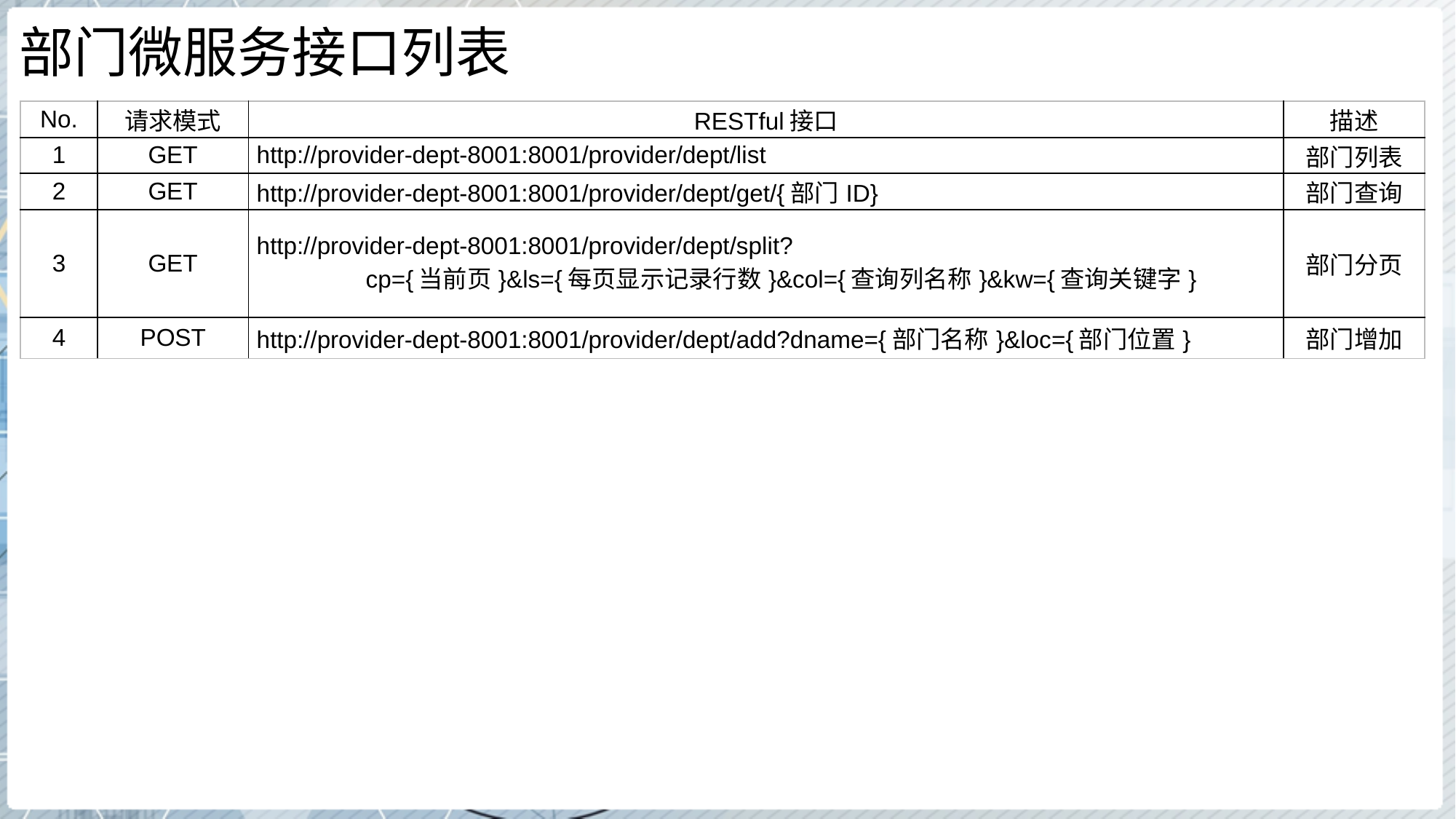

# 部门微服务接口列表
| No. | 请求模式 | RESTful接口 | 描述 |
| --- | --- | --- | --- |
| 1 | GET | http://provider-dept-8001:8001/provider/dept/list | 部门列表 |
| 2 | GET | http://provider-dept-8001:8001/provider/dept/get/{部门ID} | 部门查询 |
| 3 | GET | http://provider-dept-8001:8001/provider/dept/split? cp={当前页}&ls={每页显示记录行数}&col={查询列名称}&kw={查询关键字} | 部门分页 |
| 4 | POST | http://provider-dept-8001:8001/provider/dept/add?dname={部门名称}&loc={部门位置} | 部门增加 |